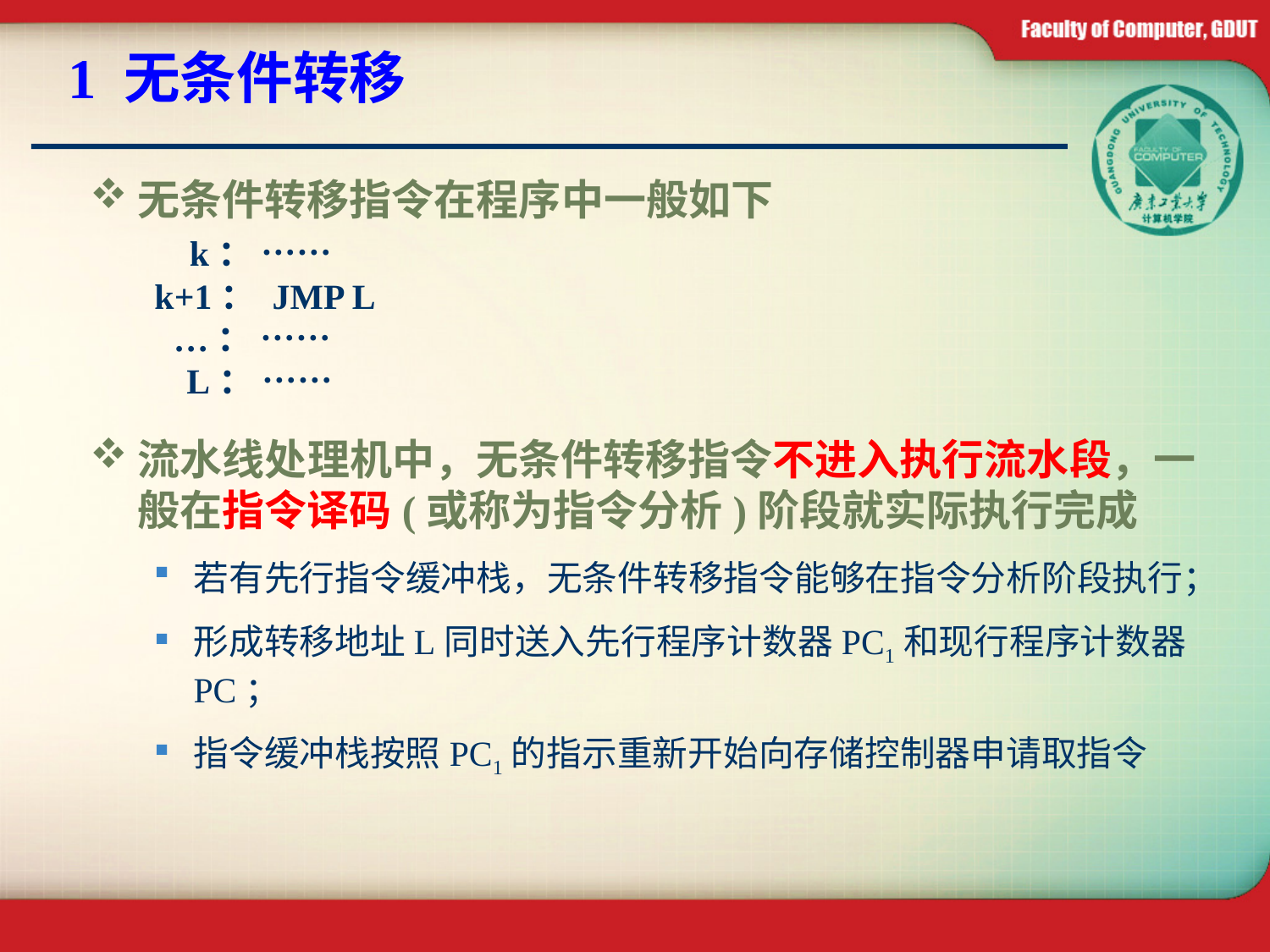

# 1 无条件转移
无条件转移指令在程序中一般如下
     k： ……
 k+1： JMP L
    …： ……
     L： ……
流水线处理机中，无条件转移指令不进入执行流水段，一般在指令译码(或称为指令分析)阶段就实际执行完成
若有先行指令缓冲栈，无条件转移指令能够在指令分析阶段执行；
形成转移地址L同时送入先行程序计数器PC1和现行程序计数器PC；
指令缓冲栈按照PC1的指示重新开始向存储控制器申请取指令